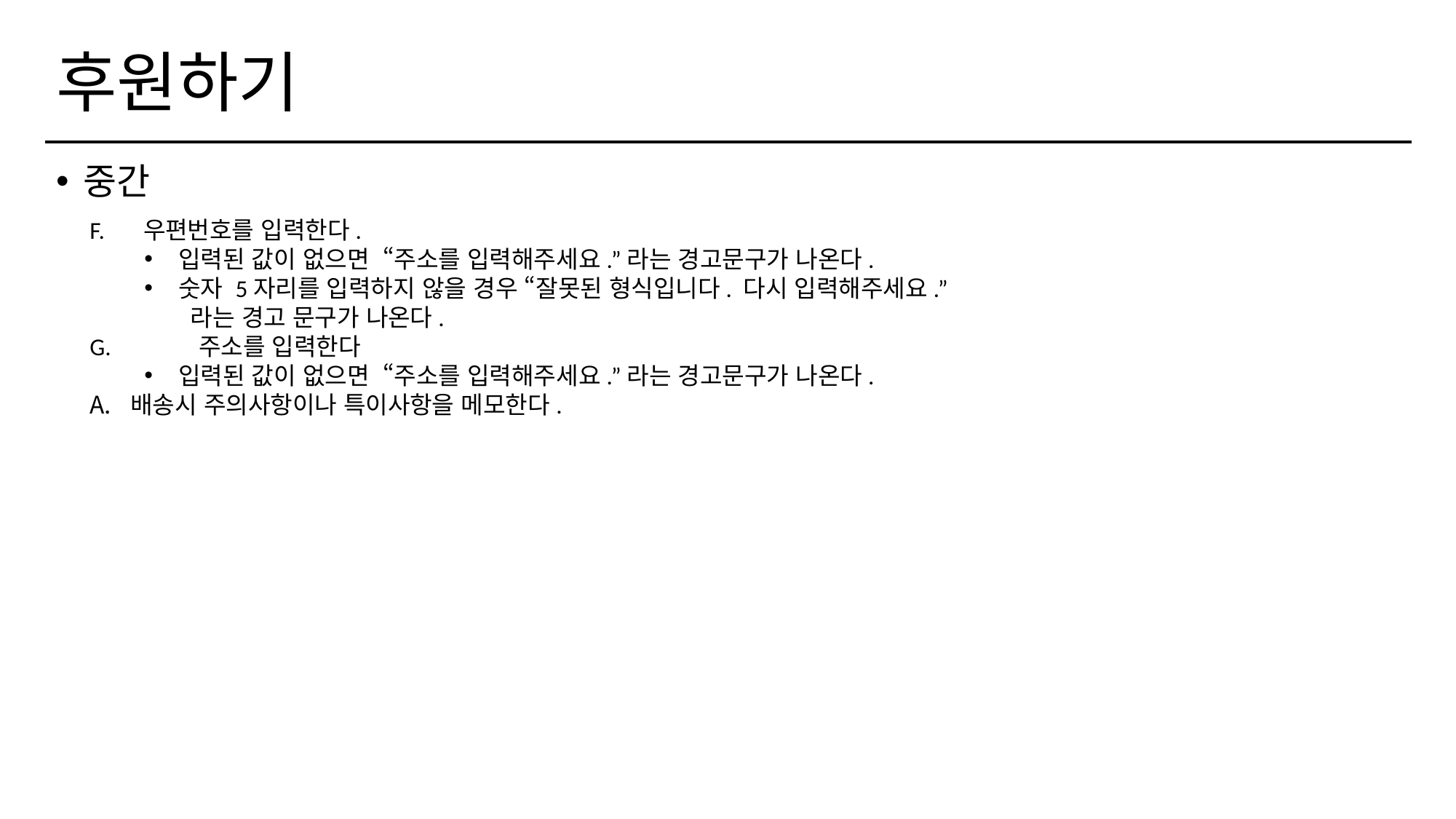

# 후원하기
중간
F.      우편번호를 입력한다.
입력된 값이 없으면  “주소를 입력해주세요.”라는 경고문구가 나온다.
숫자 5자리를 입력하지 않을 경우 “잘못된 형식입니다. 다시 입력해주세요.”
      라는 경고 문구가 나온다.
G.	주소를 입력한다
입력된 값이 없으면  “주소를 입력해주세요.”라는 경고문구가 나온다.
배송시 주의사항이나 특이사항을 메모한다.